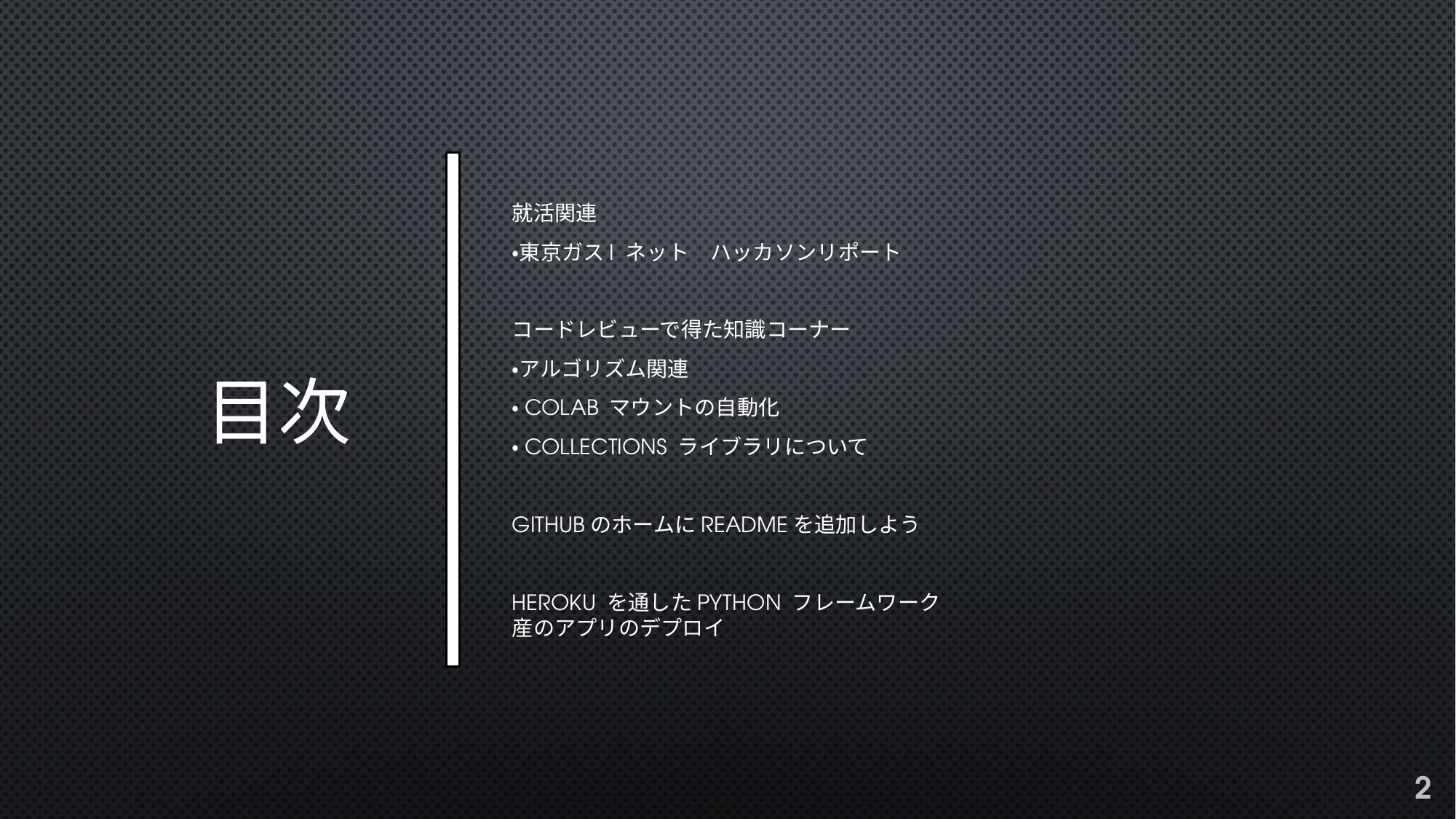

就活関連
・東京ガスI ネット　ハッカソンリポート

コードレビューで得た知識コーナー
・アルゴリズム関連
・COLAB マウントの自動化
・Collections ライブラリについて

GITHUBのホームにREADMEを追加しよう

HEROKU を通したPYTHON フレームワーク産のアプリのデプロイ

# 目次
2